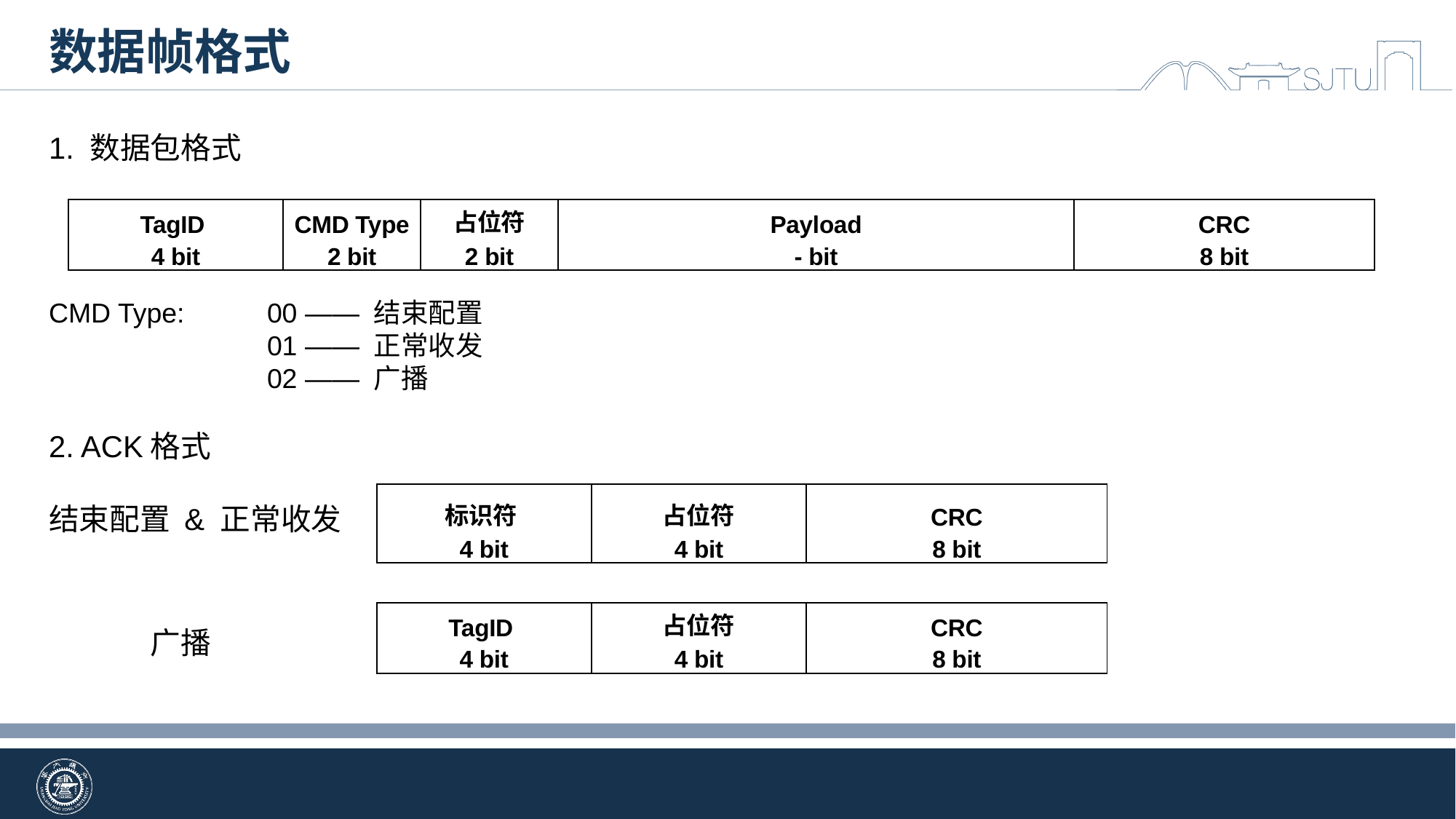

数据帧格式
1. 数据包格式

CMD Type: 	00 —— 结束配置
		01 —— 正常收发
		02 —— 广播

2. ACK格式

结束配置 & 正常收发

              广播

| TagID 4 bit | CMD Type 2 bit | 占位符 2 bit | Payload - bit | CRC 8 bit |
| --- | --- | --- | --- | --- |
| 标识符 4 bit | 占位符 4 bit | CRC 8 bit |
| --- | --- | --- |
| TagID 4 bit | 占位符 4 bit | CRC 8 bit |
| --- | --- | --- |